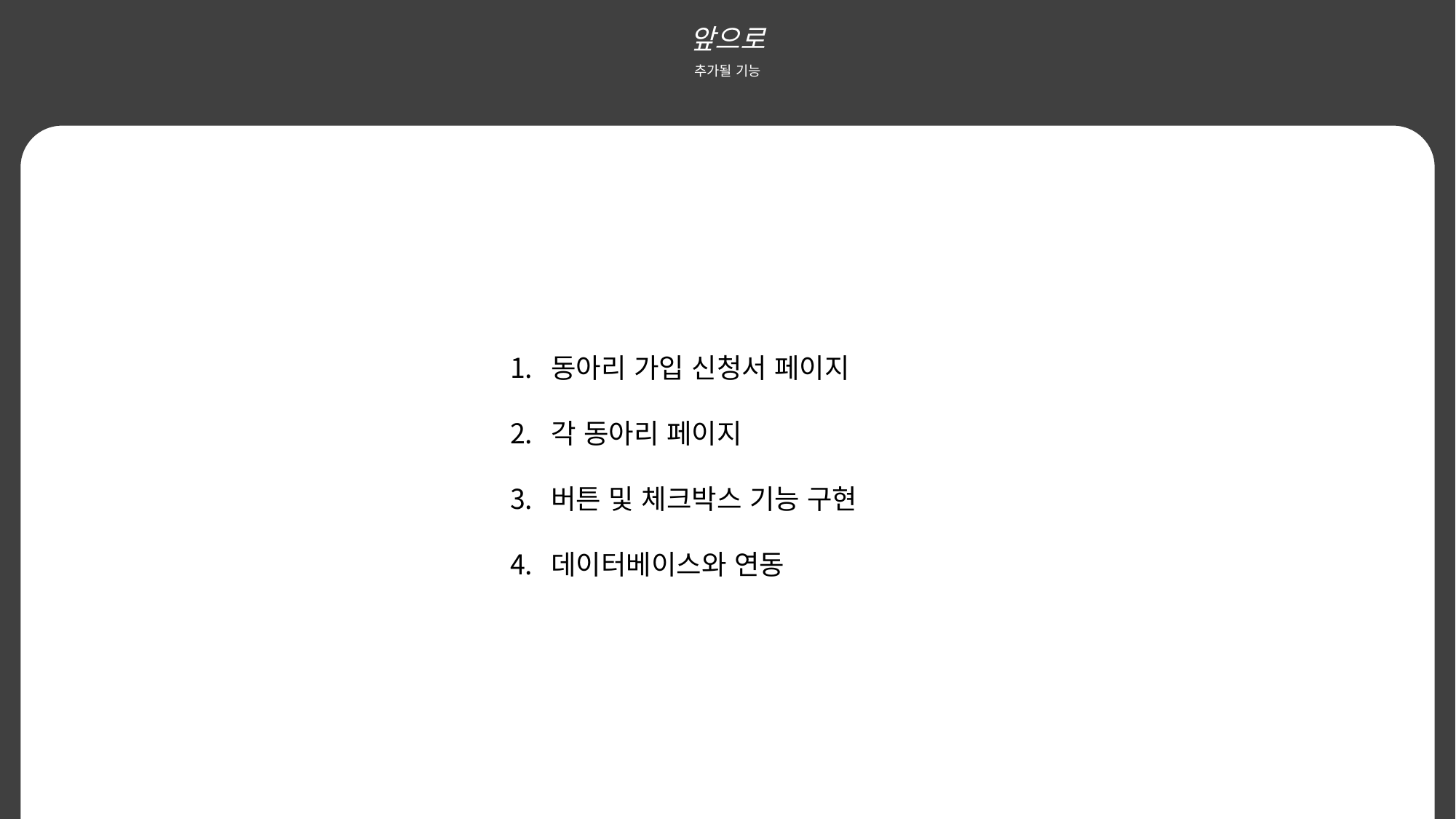

앞으로
추가될 기능
동아리 가입 신청서 페이지
각 동아리 페이지
버튼 및 체크박스 기능 구현
데이터베이스와 연동